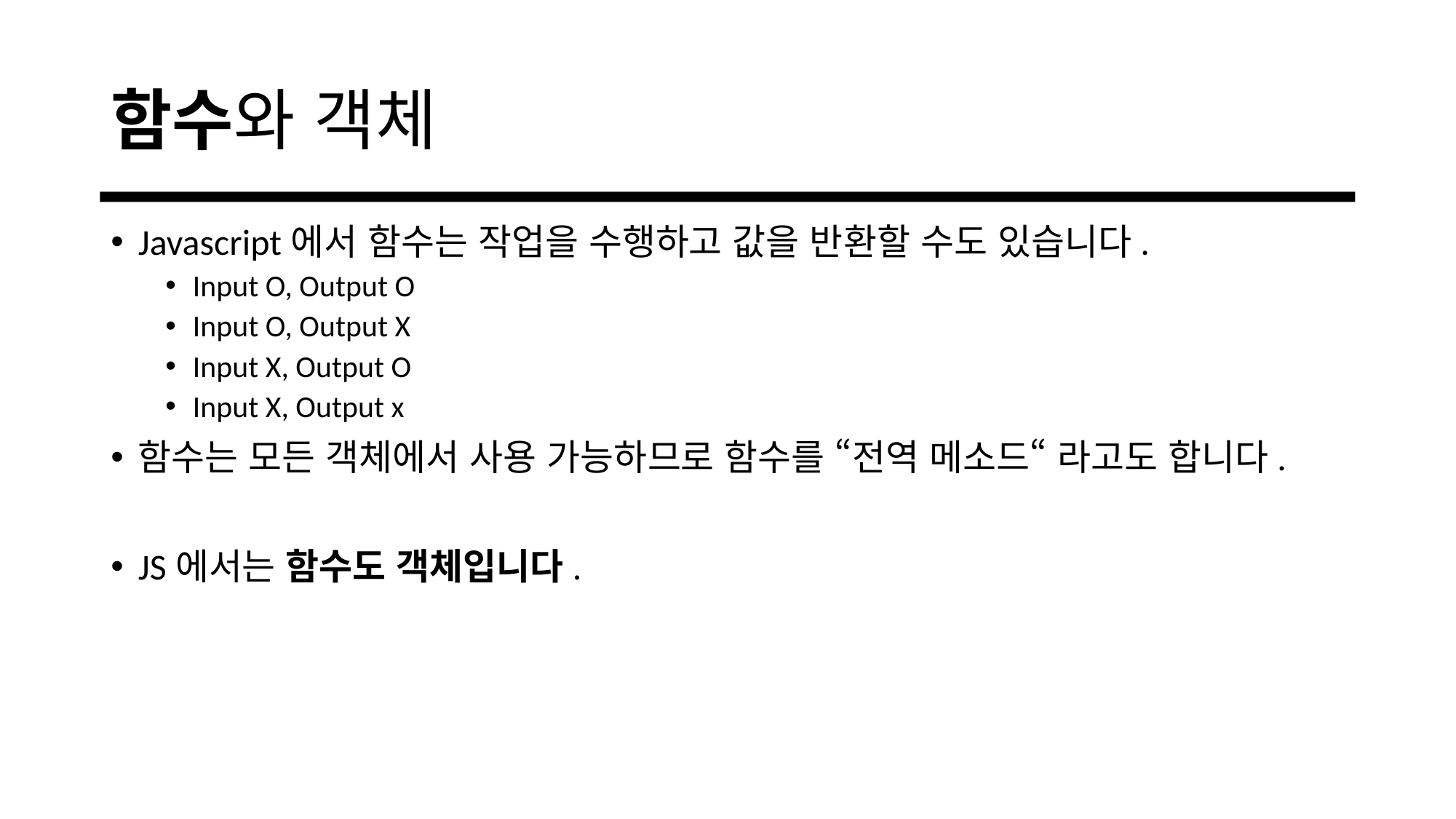

# 함수와 객체
Javascript에서 함수는 작업을 수행하고 값을 반환할 수도 있습니다.
Input O, Output O
Input O, Output X
Input X, Output O
Input X, Output x
함수는 모든 객체에서 사용 가능하므로 함수를 “전역 메소드“ 라고도 합니다.

JS에서는 함수도 객체입니다.